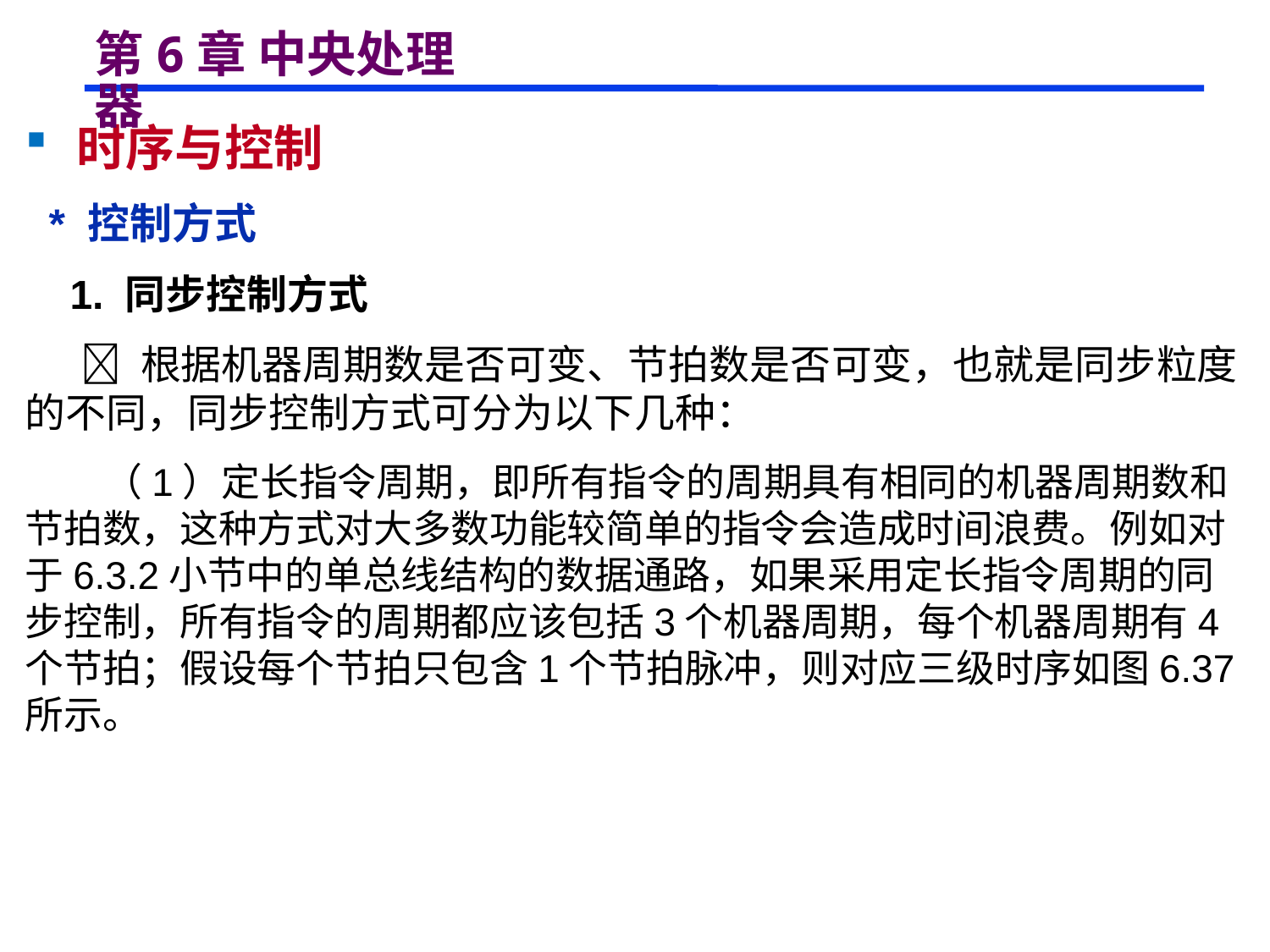

# 第6章 中央处理器
 时序与控制
  * 控制方式
    1. 同步控制方式
      • 根据机器周期数是否可变、节拍数是否可变，也就是同步粒度的不同，同步控制方式可分为以下几种：
        （1）定长指令周期，即所有指令的周期具有相同的机器周期数和节拍数，这种方式对大多数功能较简单的指令会造成时间浪费。例如对于6.3.2小节中的单总线结构的数据通路，如果采用定长指令周期的同步控制，所有指令的周期都应该包括3个机器周期，每个机器周期有4个节拍；假设每个节拍只包含1个节拍脉冲，则对应三级时序如图6.37所示。